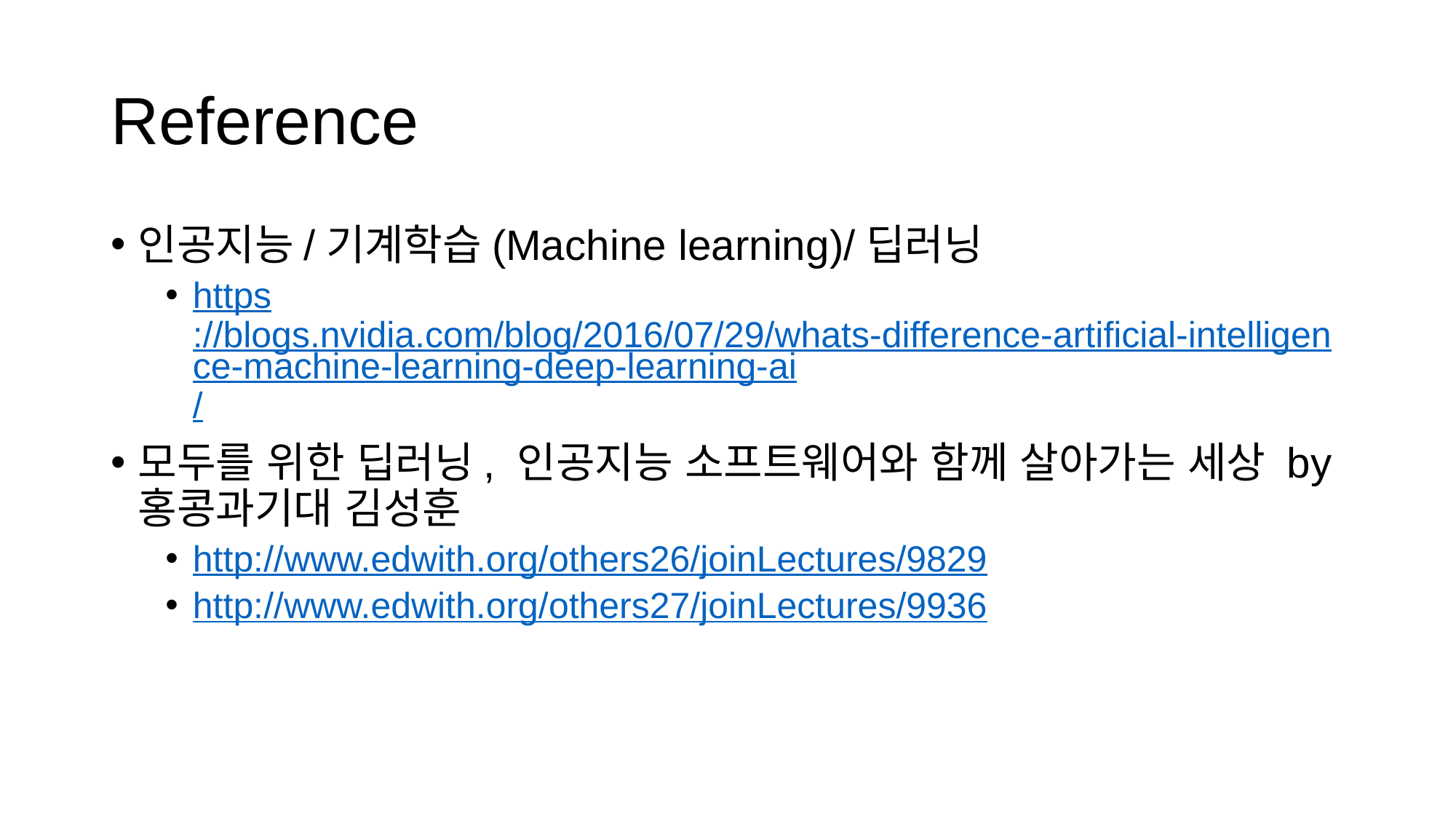

# Reference
인공지능/기계학습(Machine learning)/딥러닝
https://blogs.nvidia.com/blog/2016/07/29/whats-difference-artificial-intelligence-machine-learning-deep-learning-ai/
모두를 위한 딥러닝, 인공지능 소프트웨어와 함께 살아가는 세상 by 홍콩과기대 김성훈
http://www.edwith.org/others26/joinLectures/9829
http://www.edwith.org/others27/joinLectures/9936